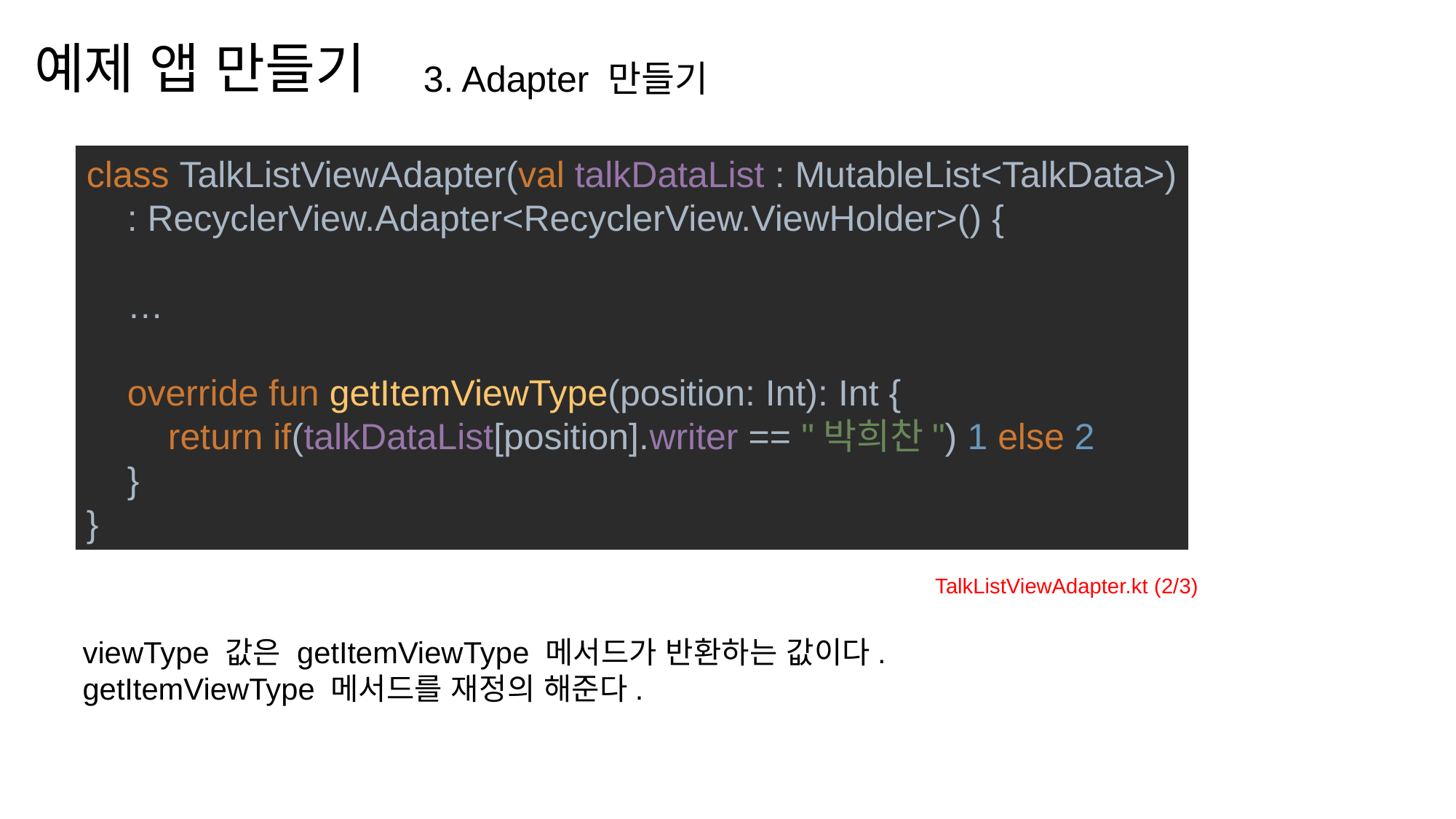

티머니 둥근바람 ExtraBold
티머니 둥근바람 Regular
예제 앱 만들기
3. Adapter 만들기
나눔스퀘어OTF ExtraBold
나눔스퀘어OTF Bold
class TalkListViewAdapter(val talkDataList : MutableList<TalkData>)
    : RecyclerView.Adapter<RecyclerView.ViewHolder>() {

    …
    override fun getItemViewType(position: Int): Int {
        return if(talkDataList[position].writer == "박희찬") 1 else 2
    }
}
나눔스퀘어OTF
나눔스퀘어_ac ExtraBold
나눔스퀘어_ac Bold
나눔스퀘어_ac
나눔스퀘어 ExtraBold
나눔스퀘어 Bold
TalkListViewAdapter.kt (2/3)
나눔스퀘어
대충 설명
viewType 값은 getItemViewType 메서드가 반환하는 값이다.
getItemViewType 메서드를 재정의 해준다.

XML
나눔스퀘어 Light
Kotlin

drawable/sp_talk_bg_you.xml